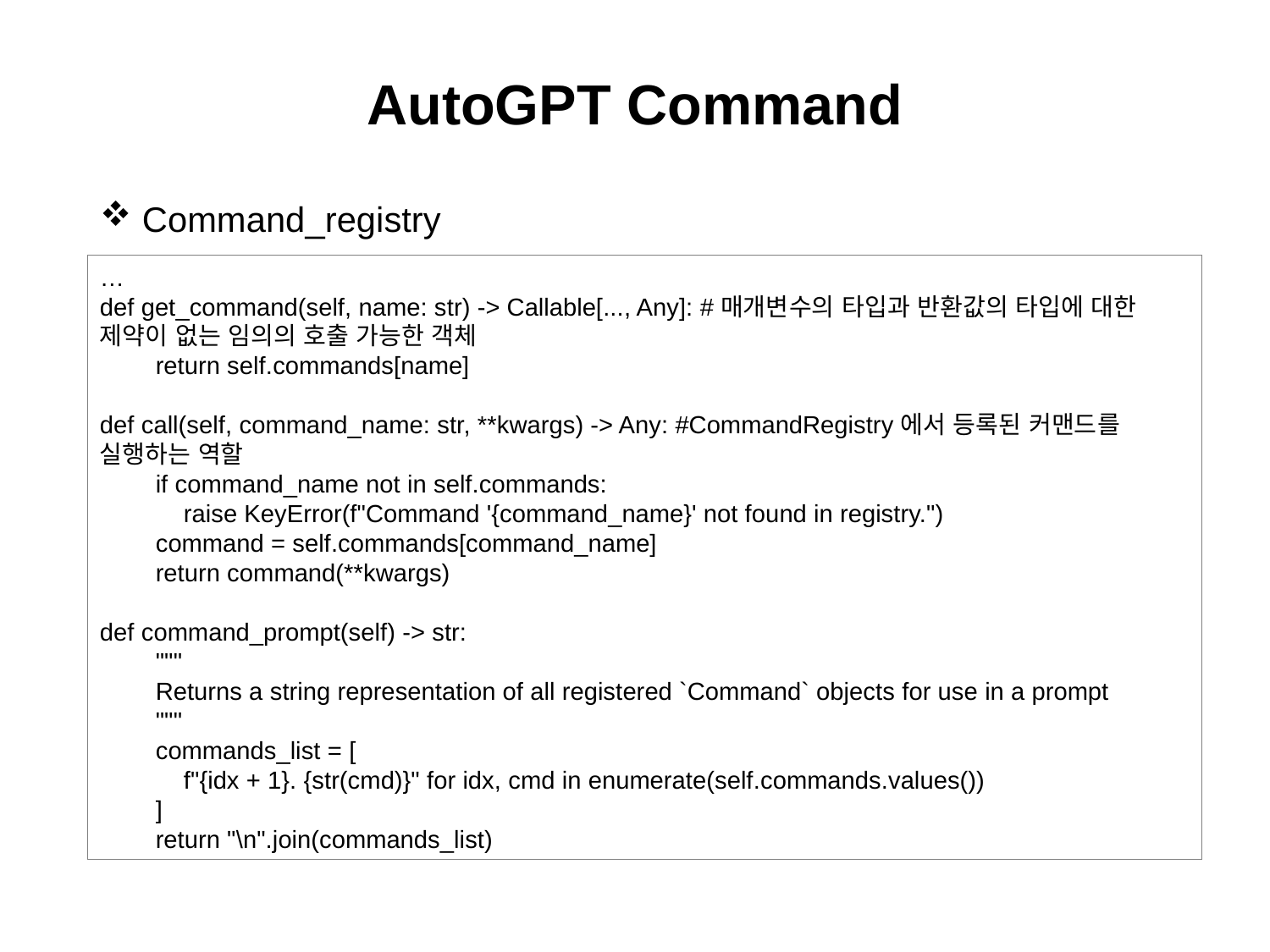

# AutoGPT Command
 Command_registry
…
def get_command(self, name: str) -> Callable[..., Any]: #매개변수의 타입과 반환값의 타입에 대한 제약이 없는 임의의 호출 가능한 객체
        return self.commands[name]

def call(self, command_name: str, **kwargs) -> Any: #CommandRegistry에서 등록된 커맨드를 실행하는 역할
        if command_name not in self.commands:
            raise KeyError(f"Command '{command_name}' not found in registry.")
        command = self.commands[command_name]
        return command(**kwargs)

def command_prompt(self) -> str:
        """
        Returns a string representation of all registered `Command` objects for use in a prompt
        """
        commands_list = [
            f"{idx + 1}. {str(cmd)}" for idx, cmd in enumerate(self.commands.values())
        ]
        return "\n".join(commands_list)